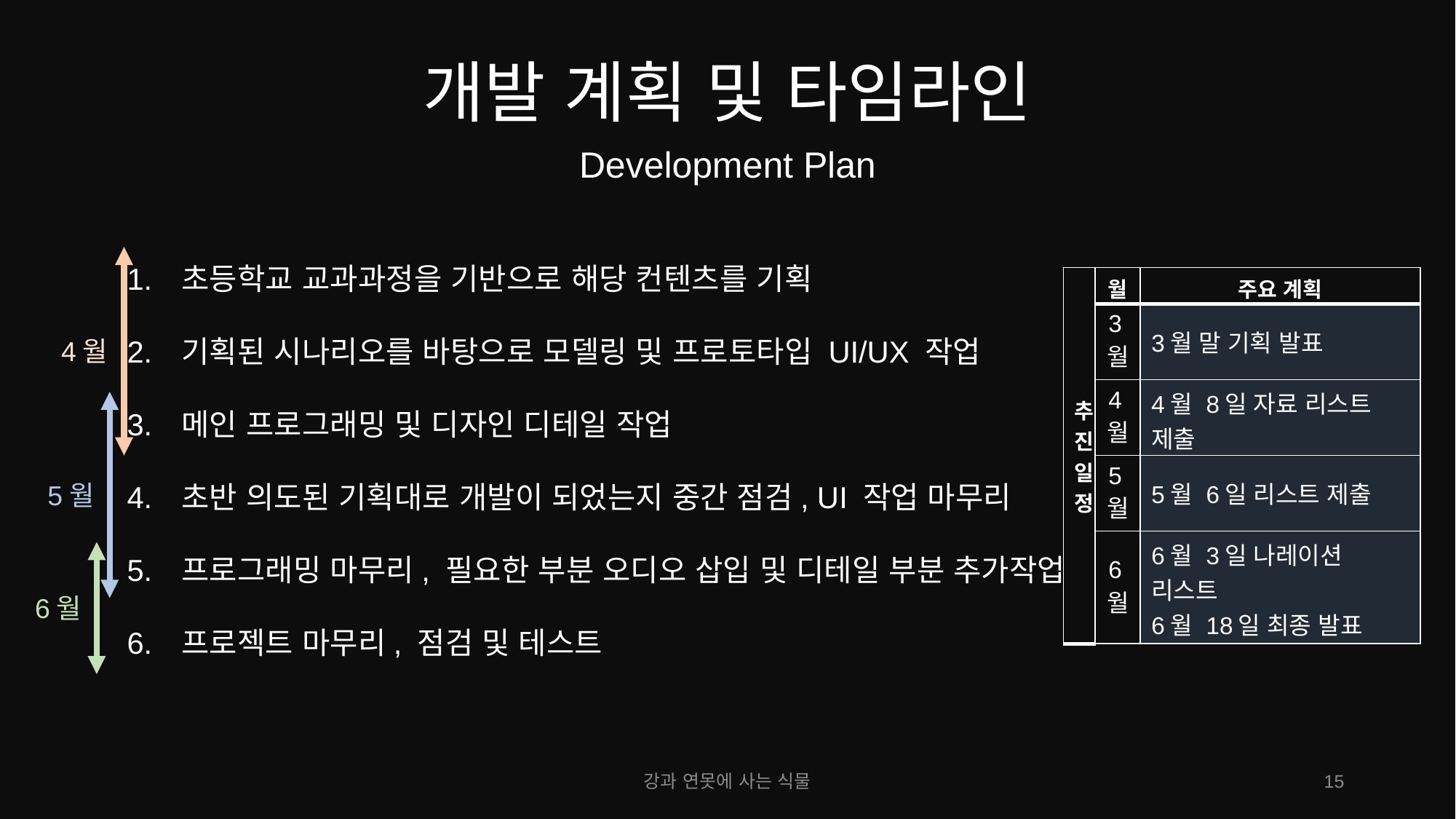

# 개발 계획 및 타임라인
Development Plan
초등학교 교과과정을 기반으로 해당 컨텐츠를 기획

기획된 시나리오를 바탕으로 모델링 및 프로토타입 UI/UX 작업

메인 프로그래밍 및 디자인 디테일 작업

초반 의도된 기획대로 개발이 되었는지 중간 점검, UI 작업 마무리

프로그래밍 마무리, 필요한 부분 오디오 삽입 및 디테일 부분 추가작업

프로젝트 마무리, 점검 및 테스트
| 추진 일정 | 월 | 주요 계획 |
| --- | --- | --- |
|  | 3월 | 3월 말 기획 발표 |
|  | 4월 | 4월 8일 자료 리스트 제출 |
|  | 5월 | 5월 6일 리스트 제출 |
|  | 6월 | 6월 3일 나레이션 리스트 6월 18일 최종 발표 |
4월
5월
6월
강과 연못에 사는 식물
15